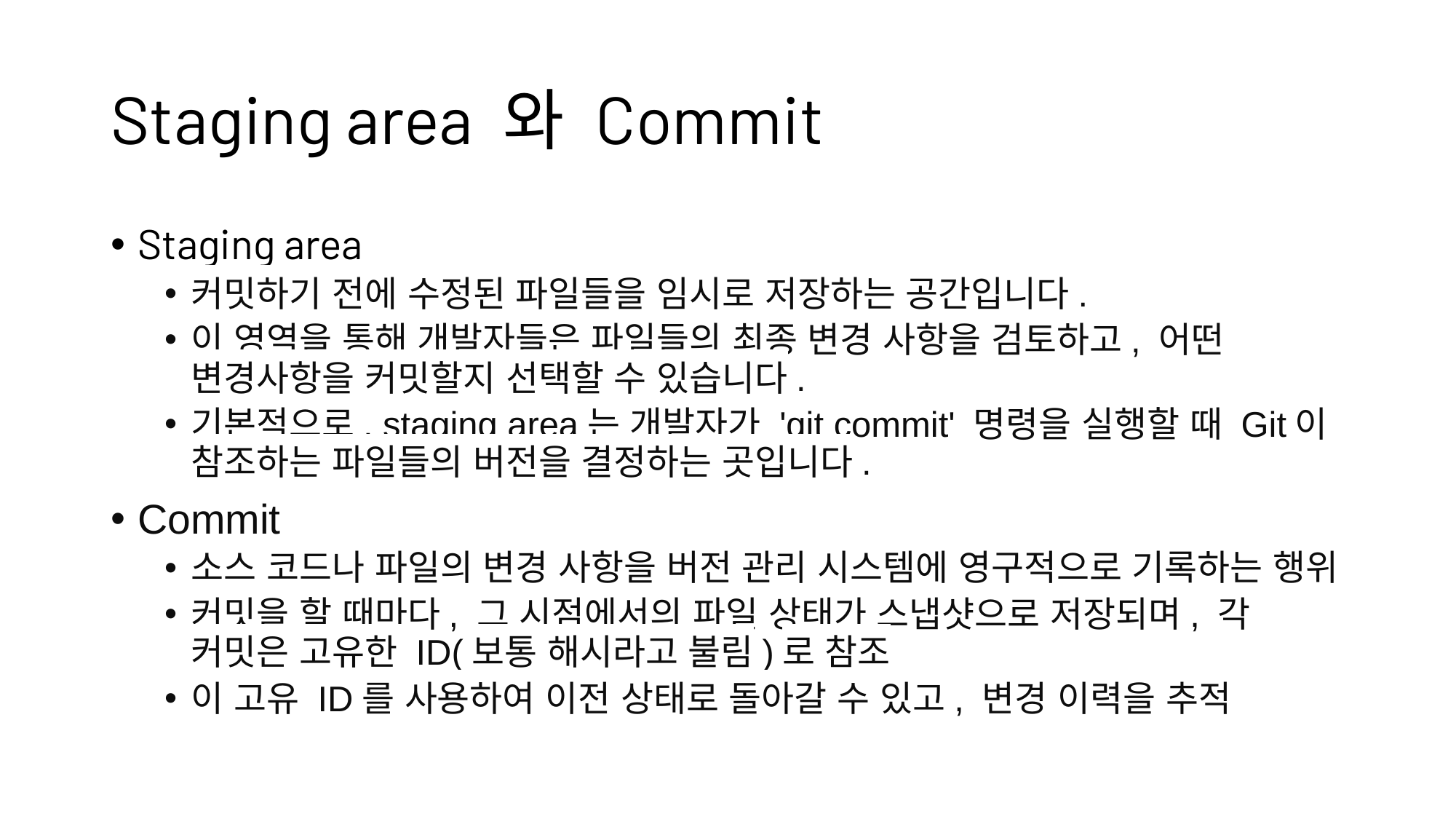

# Staging area 와 Commit
Staging area
커밋하기 전에 수정된 파일들을 임시로 저장하는 공간입니다.
이 영역을 통해 개발자들은 파일들의 최종 변경 사항을 검토하고, 어떤 변경사항을 커밋할지 선택할 수 있습니다.
기본적으로, staging area는 개발자가 'git commit' 명령을 실행할 때 Git이 참조하는 파일들의 버전을 결정하는 곳입니다.
Commit
소스 코드나 파일의 변경 사항을 버전 관리 시스템에 영구적으로 기록하는 행위
커밋을 할 때마다, 그 시점에서의 파일 상태가 스냅샷으로 저장되며, 각 커밋은 고유한 ID(보통 해시라고 불림)로 참조
이 고유 ID를 사용하여 이전 상태로 돌아갈 수 있고, 변경 이력을 추적